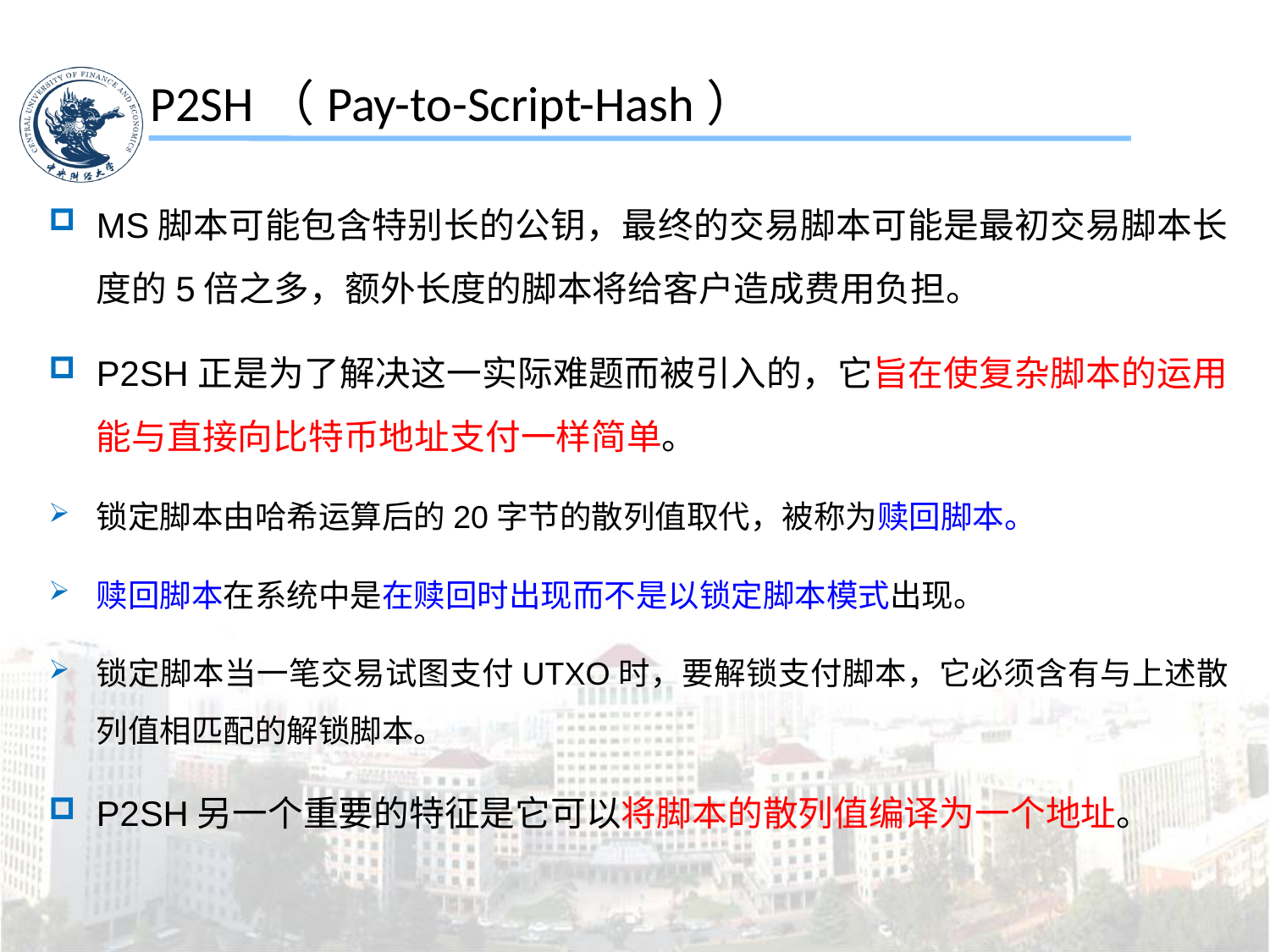

P2SH（Pay-to-Script-Hash）
MS脚本可能包含特别长的公钥，最终的交易脚本可能是最初交易脚本长度的5倍之多，额外长度的脚本将给客户造成费用负担。
P2SH正是为了解决这一实际难题而被引入的，它旨在使复杂脚本的运用能与直接向比特币地址支付一样简单。
锁定脚本由哈希运算后的20字节的散列值取代，被称为赎回脚本。
赎回脚本在系统中是在赎回时出现而不是以锁定脚本模式出现。
锁定脚本当一笔交易试图支付UTXO时，要解锁支付脚本，它必须含有与上述散列值相匹配的解锁脚本。
P2SH另一个重要的特征是它可以将脚本的散列值编译为一个地址。